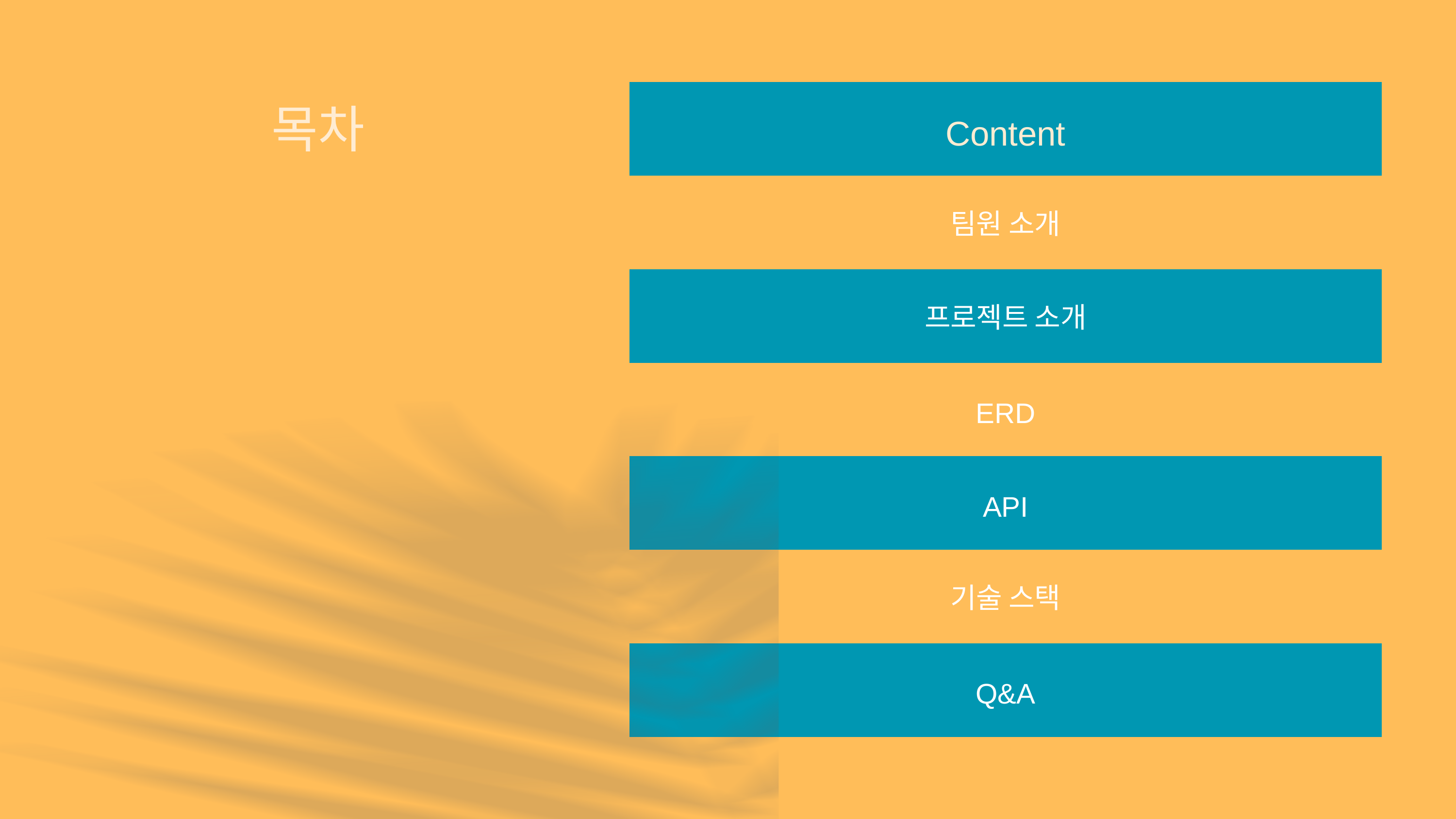

| Content |
| --- |
| 팀원 소개 |
| 프로젝트 소개 |
| ERD |
| API |
| 기술 스택 |
| Q&A |
목차